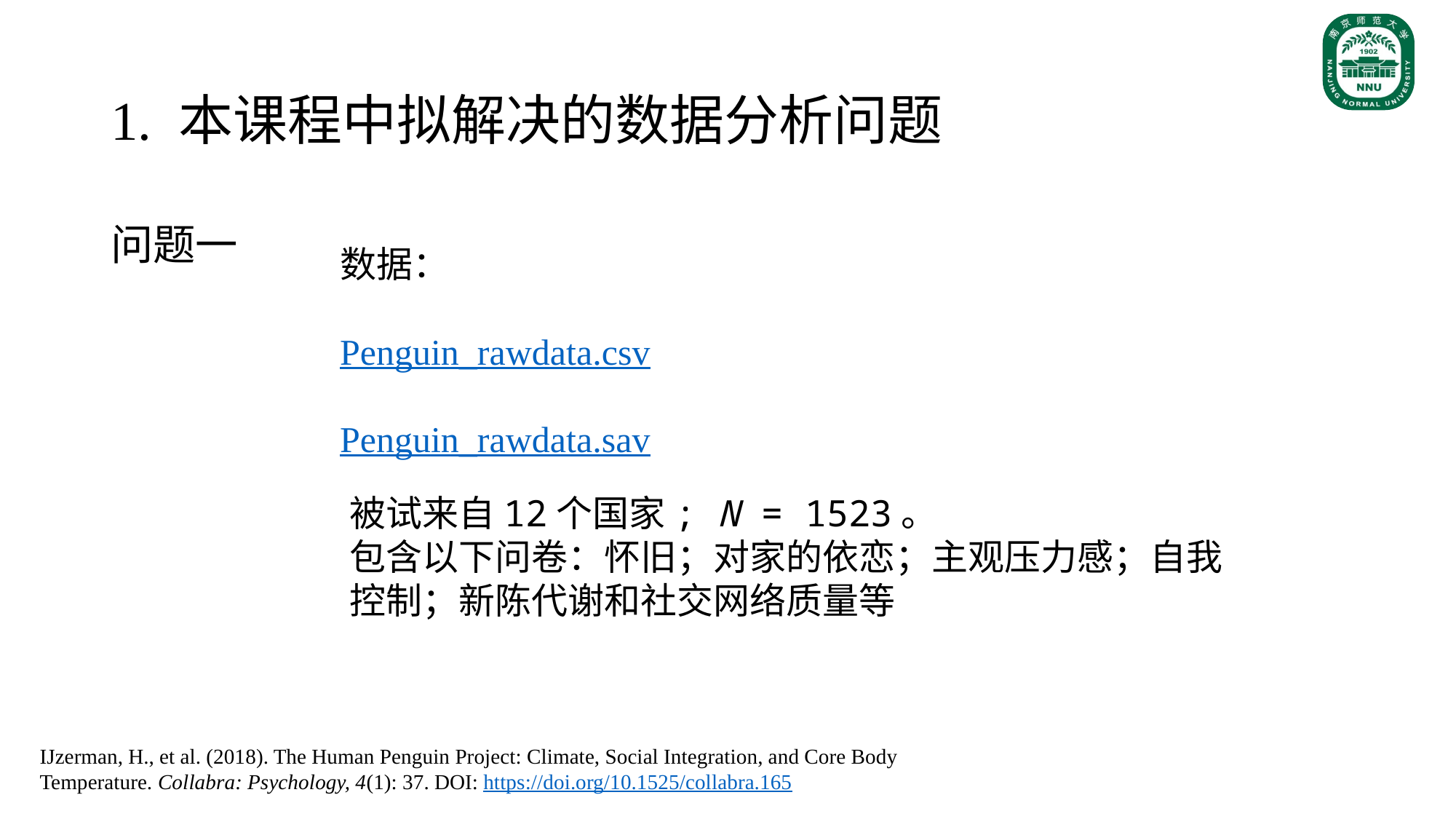

# 1. 本课程中拟解决的数据分析问题
问题一

数据：

Penguin_rawdata.csv

Penguin_rawdata.sav
被试来自12个国家; N = 1523。
包含以下问卷：怀旧；对家的依恋；主观压力感；自我控制；新陈代谢和社交网络质量等
IJzerman, H., et al. (2018). The Human Penguin Project: Climate, Social Integration, and Core Body Temperature. Collabra: Psychology, 4(1): 37. DOI: https://doi.org/10.1525/collabra.165